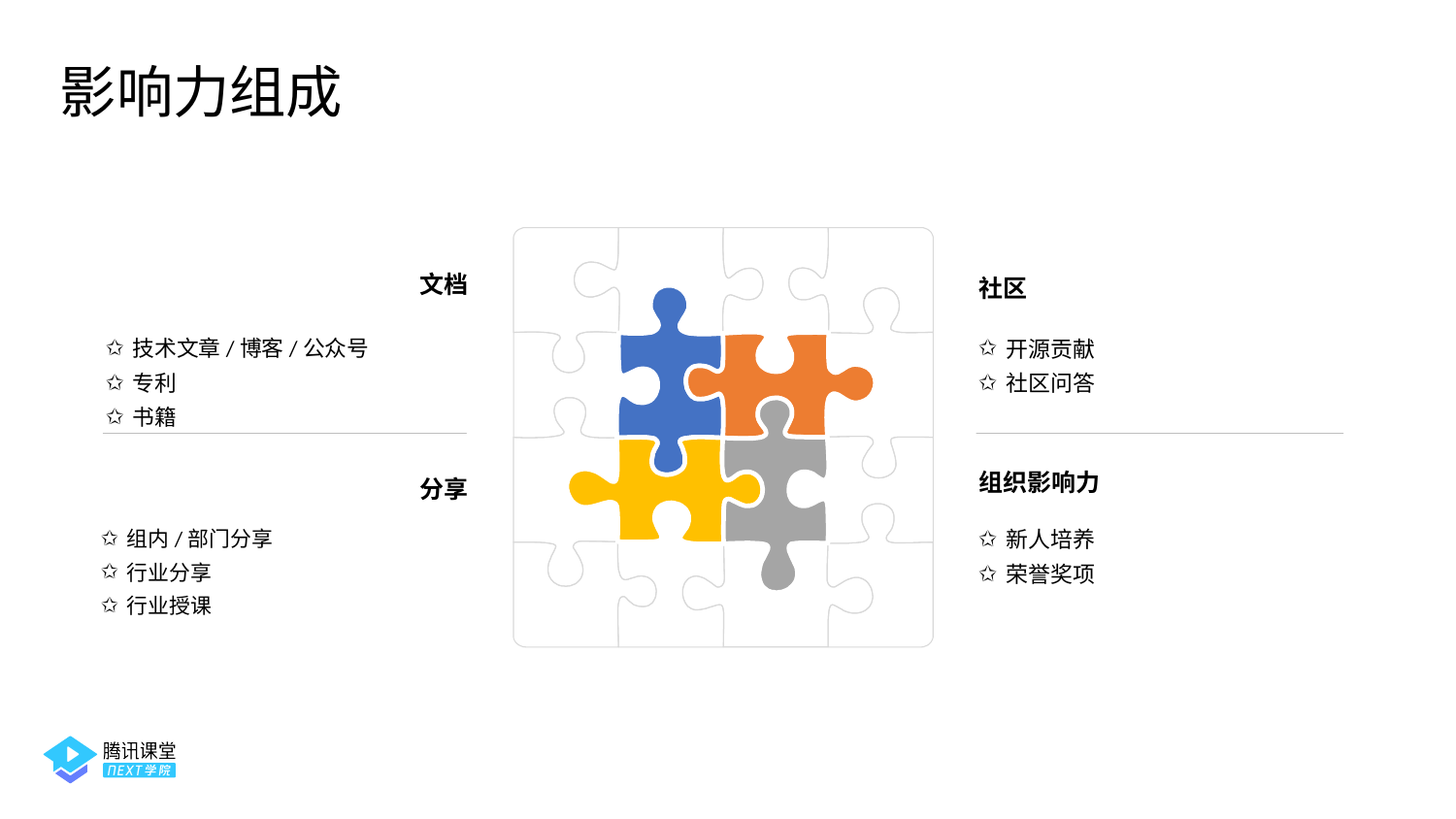

影响力组成

文档

分享
组内/部门分享
行业分享
行业授课
社区
开源贡献
社区问答
技术文章/博客/公众号
专利
书籍
组织影响力
新人培养
荣誉奖项